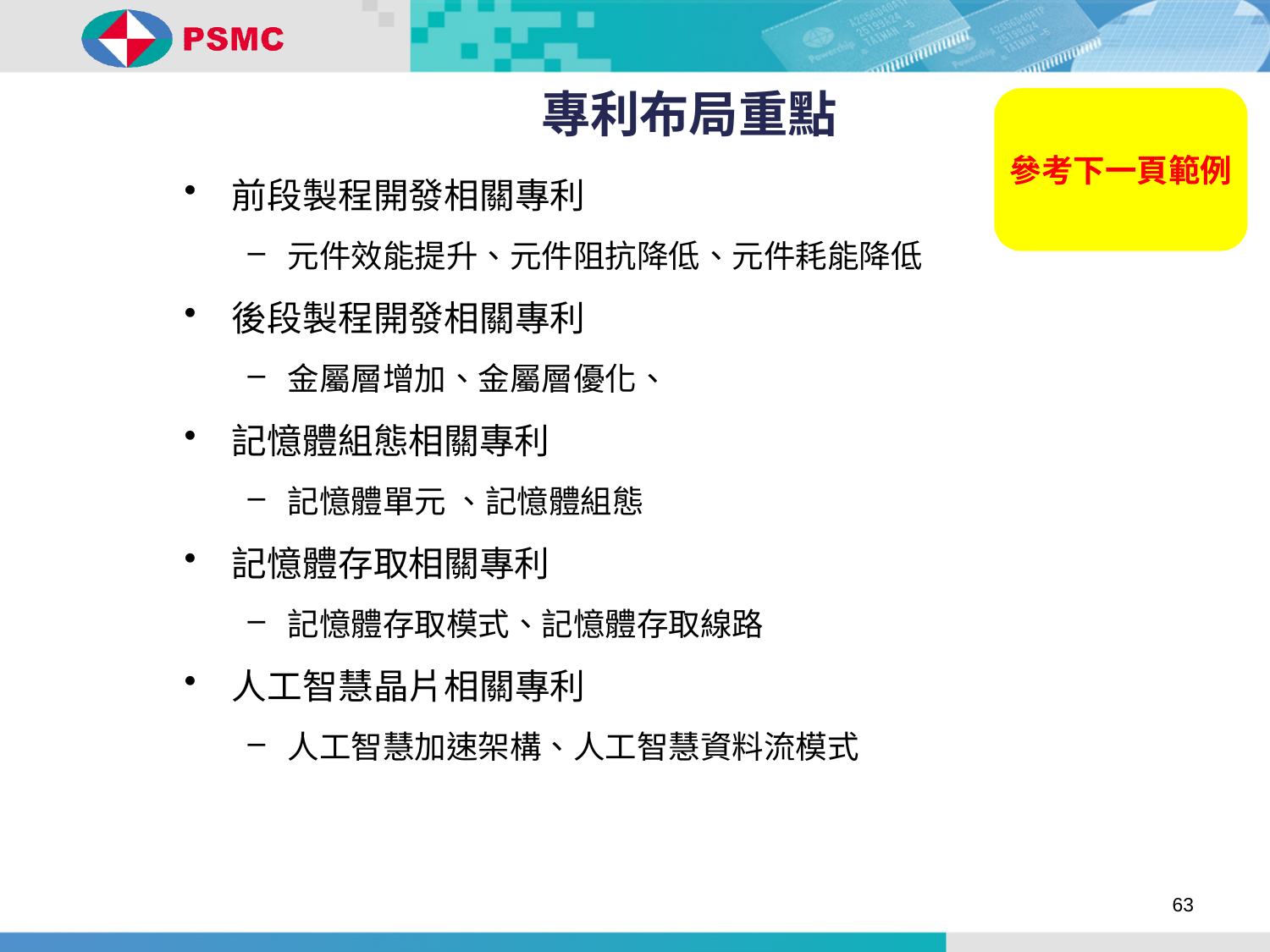

專利布局重點
參考下一頁範例

前段製程開發相關專利
元件效能提升、元件阻抗降低、元件耗能降低
後段製程開發相關專利
金屬層增加、金屬層優化、
記憶體組態相關專利
記憶體單元 、記憶體組態
記憶體存取相關專利
記憶體存取模式、記憶體存取線路
人工智慧晶片相關專利
人工智慧加速架構、人工智慧資料流模式

63